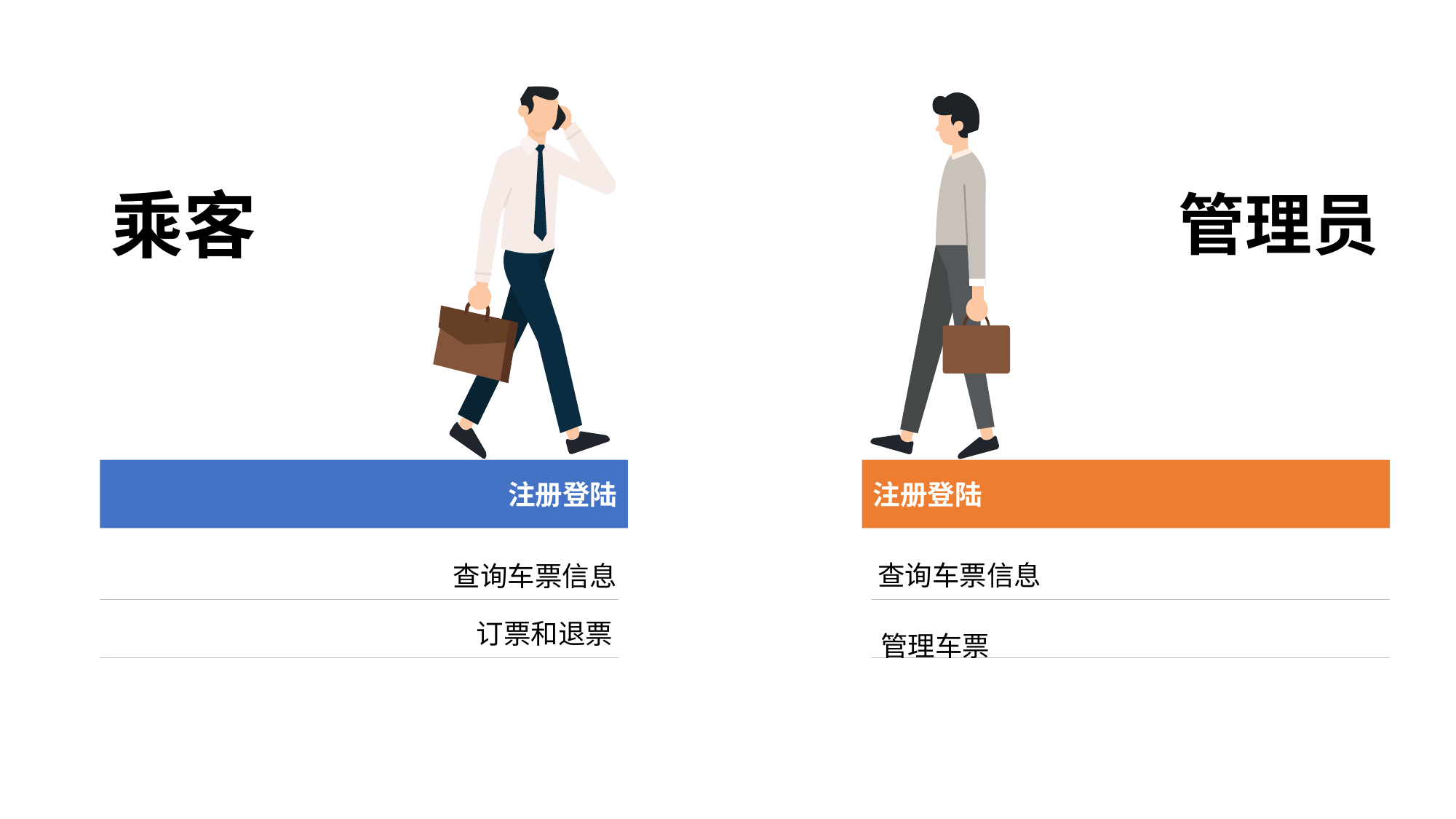

#

乘客
管理员
注册登陆
注册登陆
查询车票信息
查询车票信息
订票和退票
管理车票